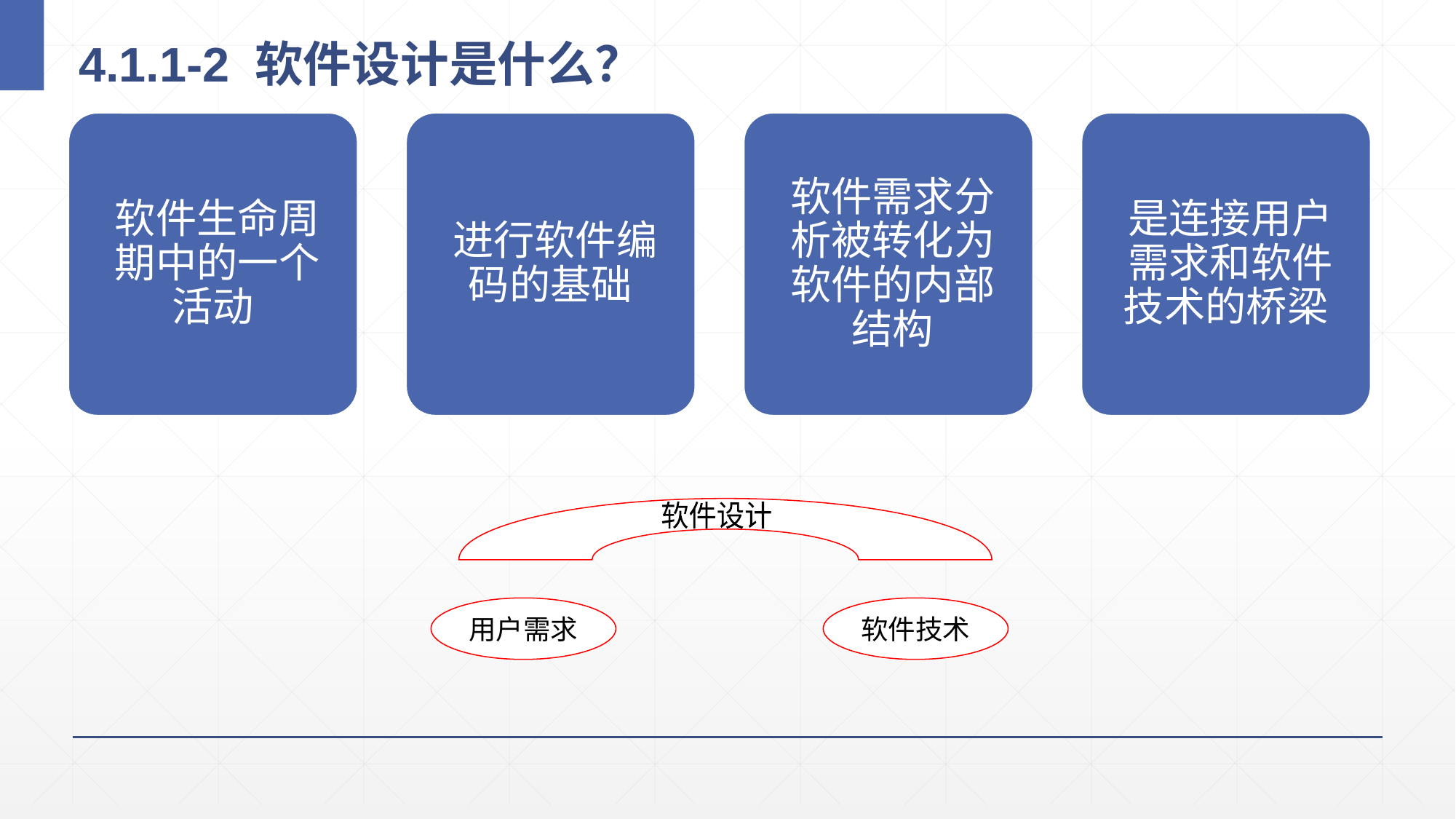

# 4.1.1-2 软件设计是什么？
软件生命周期中的一个活动
进行软件编码的基础
软件需求分析被转化为软件的内部结构
是连接用户需求和软件技术的桥梁

软件设计
用户需求
软件技术